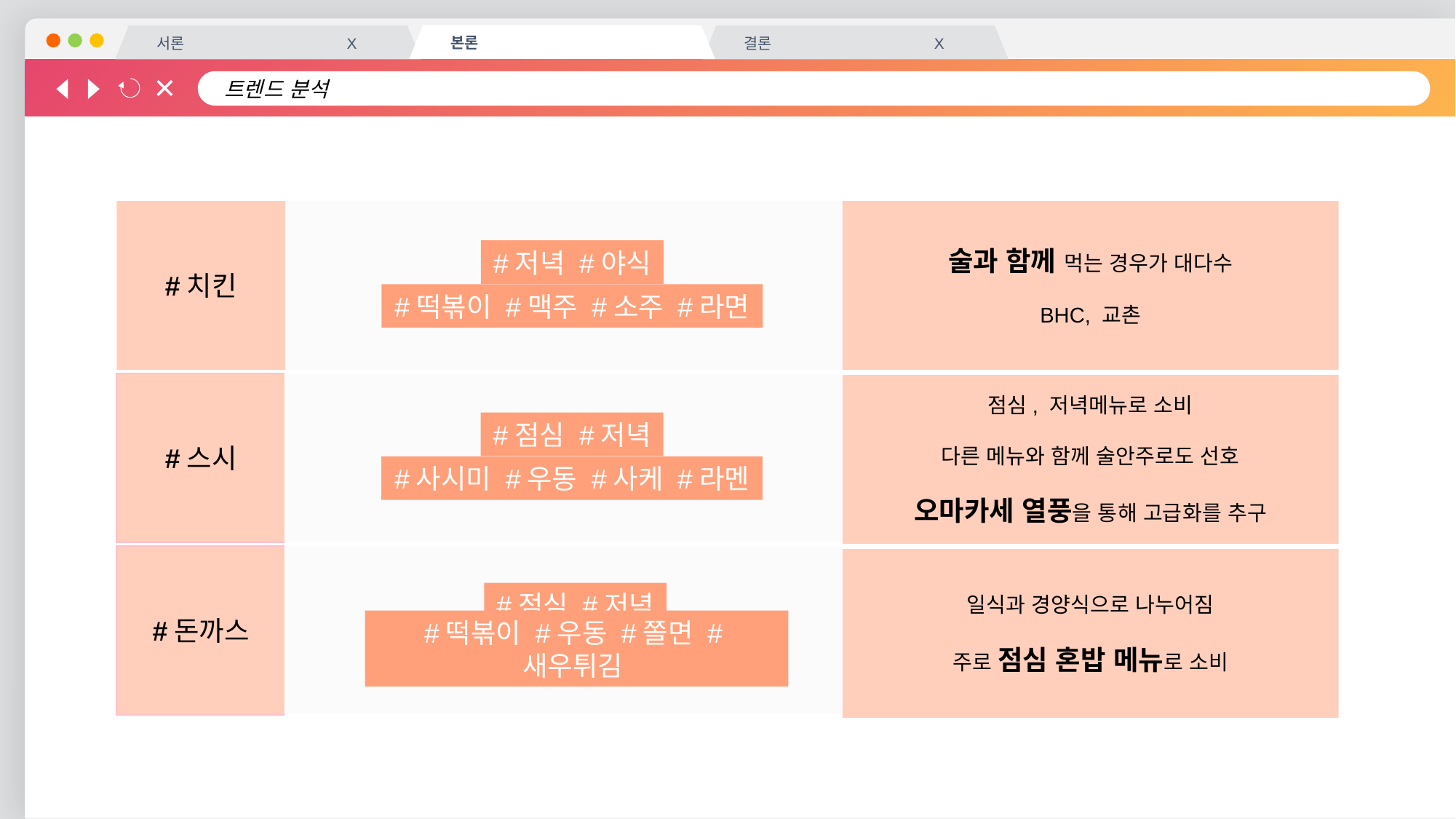

트렌드 분석

본론
서론                                      X
결론                                      X
#치킨

술과 함께 먹는 경우가 대다수

BHC, 교촌
#저녁 #야식
#떡볶이 #맥주 #소주 #라면

#스시
점심, 저녁메뉴로 소비

다른 메뉴와 함께 술안주로도 선호

오마카세 열풍을 통해 고급화를 추구
#점심 #저녁
#사시미 #우동 #사케 #라멘

#돈까스
일식과 경양식으로 나누어짐

주로 점심 혼밥 메뉴로 소비
#점심 #저녁
#떡볶이 #우동 #쫄면 #새우튀김